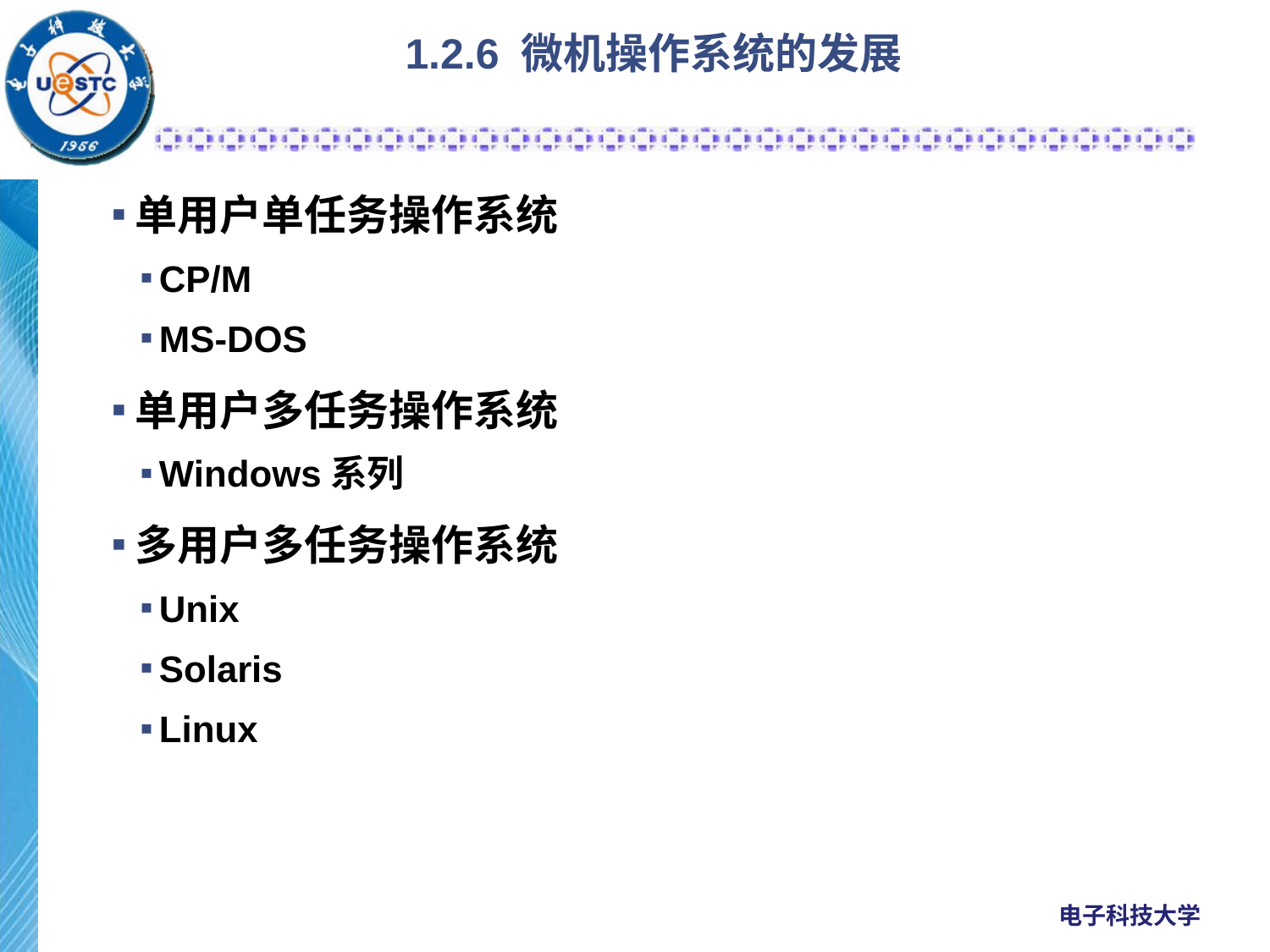

# 1.2.6 微机操作系统的发展
单用户单任务操作系统
CP/M
MS-DOS
单用户多任务操作系统
Windows系列
多用户多任务操作系统
Unix
Solaris
Linux